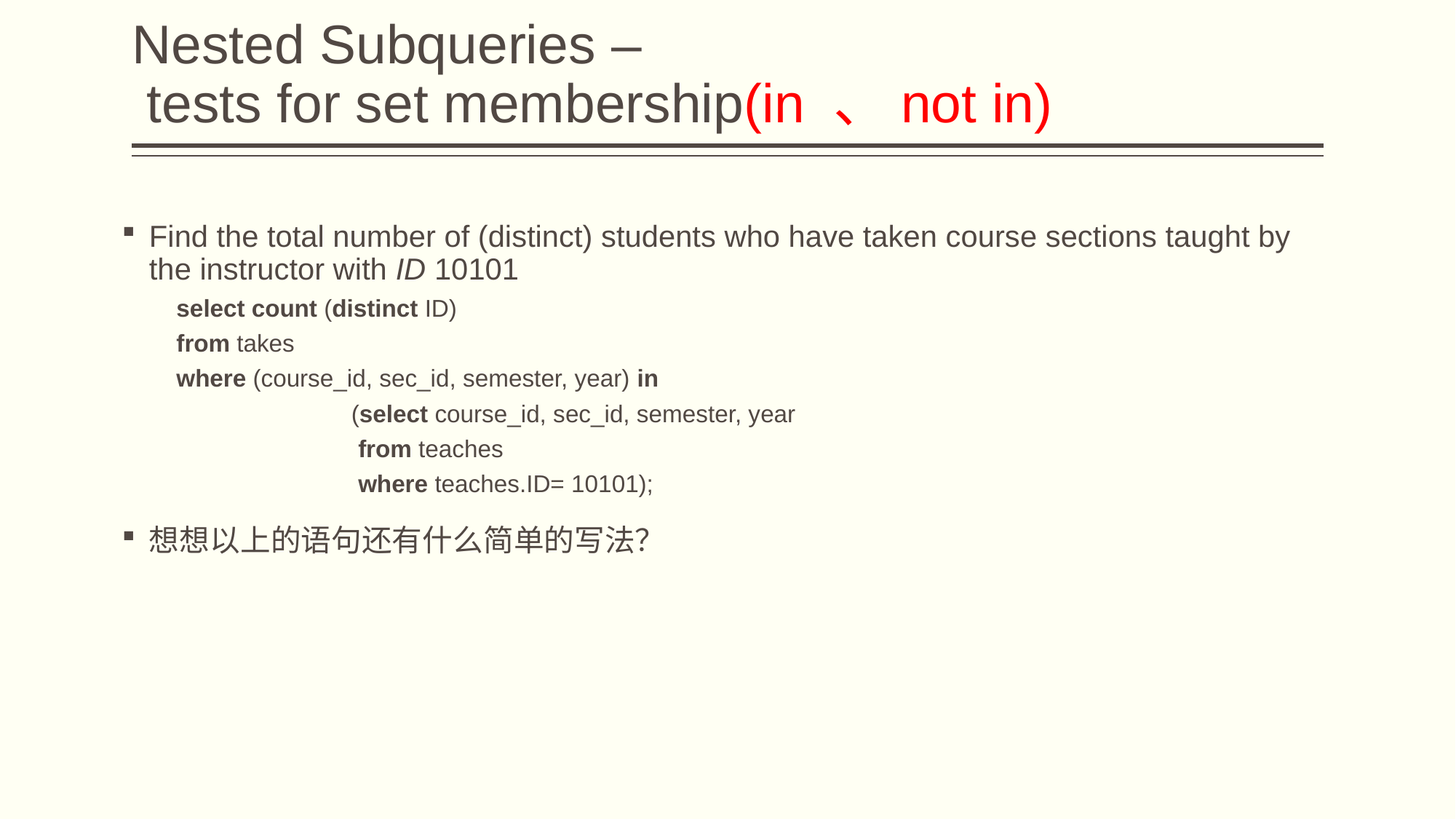

# Nested Subqueries – tests for set membership(in 、not in)
Find the total number of (distinct) students who have taken course sections taught by the instructor with ID 10101
select count (distinct ID)
from takes
where (course_id, sec_id, semester, year) in
                          (select course_id, sec_id, semester, year
                           from teaches
                           where teaches.ID= 10101);
想想以上的语句还有什么简单的写法？